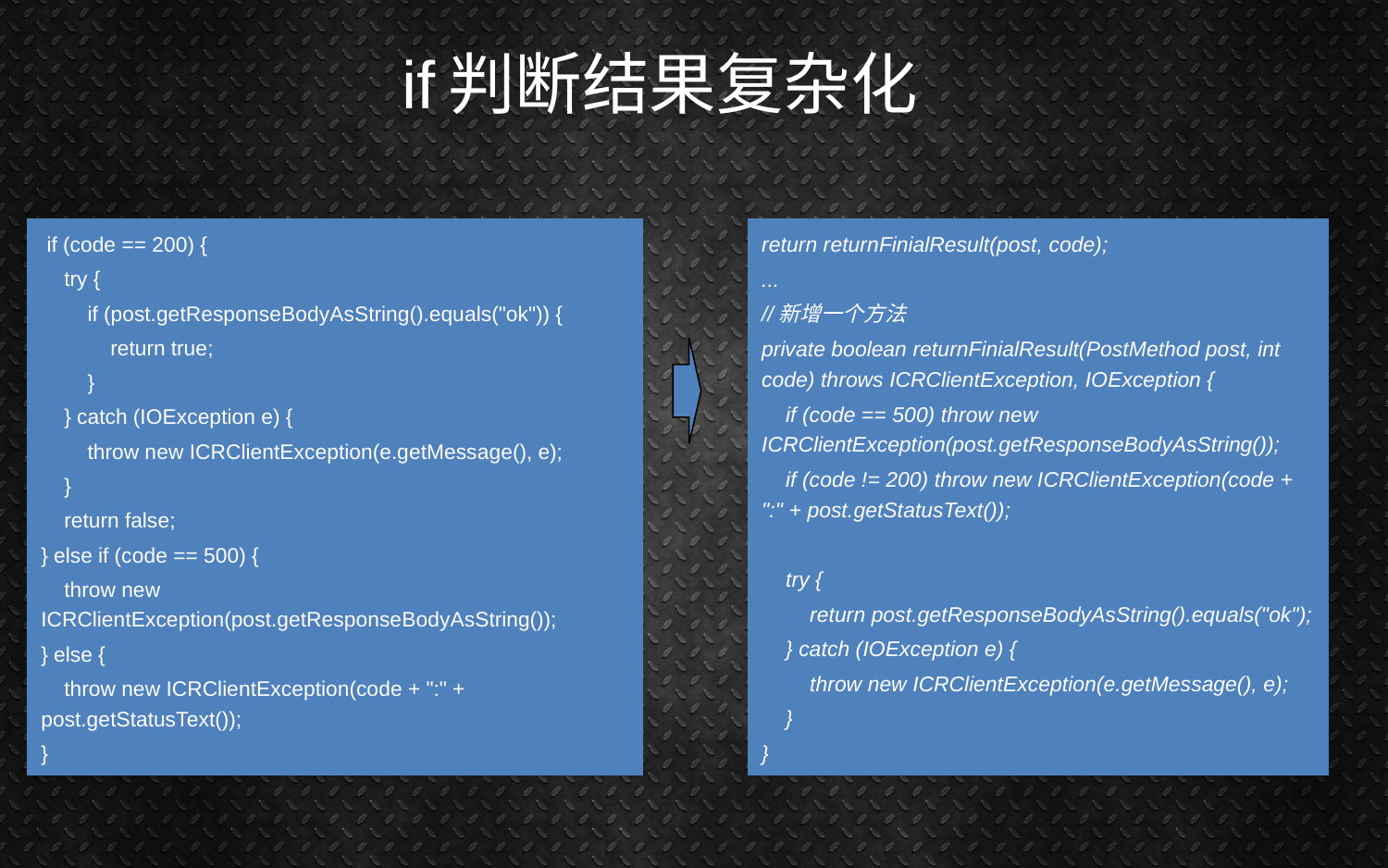

# if判断结果复杂化
 if (code == 200) {
    try {
        if (post.getResponseBodyAsString().equals("ok")) {
            return true;
        }
    } catch (IOException e) {
        throw new ICRClientException(e.getMessage(), e);
    }
    return false;
} else if (code == 500) {
    throw new ICRClientException(post.getResponseBodyAsString());
} else {
    throw new ICRClientException(code + ":" + post.getStatusText());
}
return returnFinialResult(post, code);
...
//新增一个方法
private boolean returnFinialResult(PostMethod post, int code) throws ICRClientException, IOException {
    if (code == 500) throw new ICRClientException(post.getResponseBodyAsString());
    if (code != 200) throw new ICRClientException(code + ":" + post.getStatusText());

    try {
        return post.getResponseBodyAsString().equals("ok");
    } catch (IOException e) {
        throw new ICRClientException(e.getMessage(), e);
    }
}